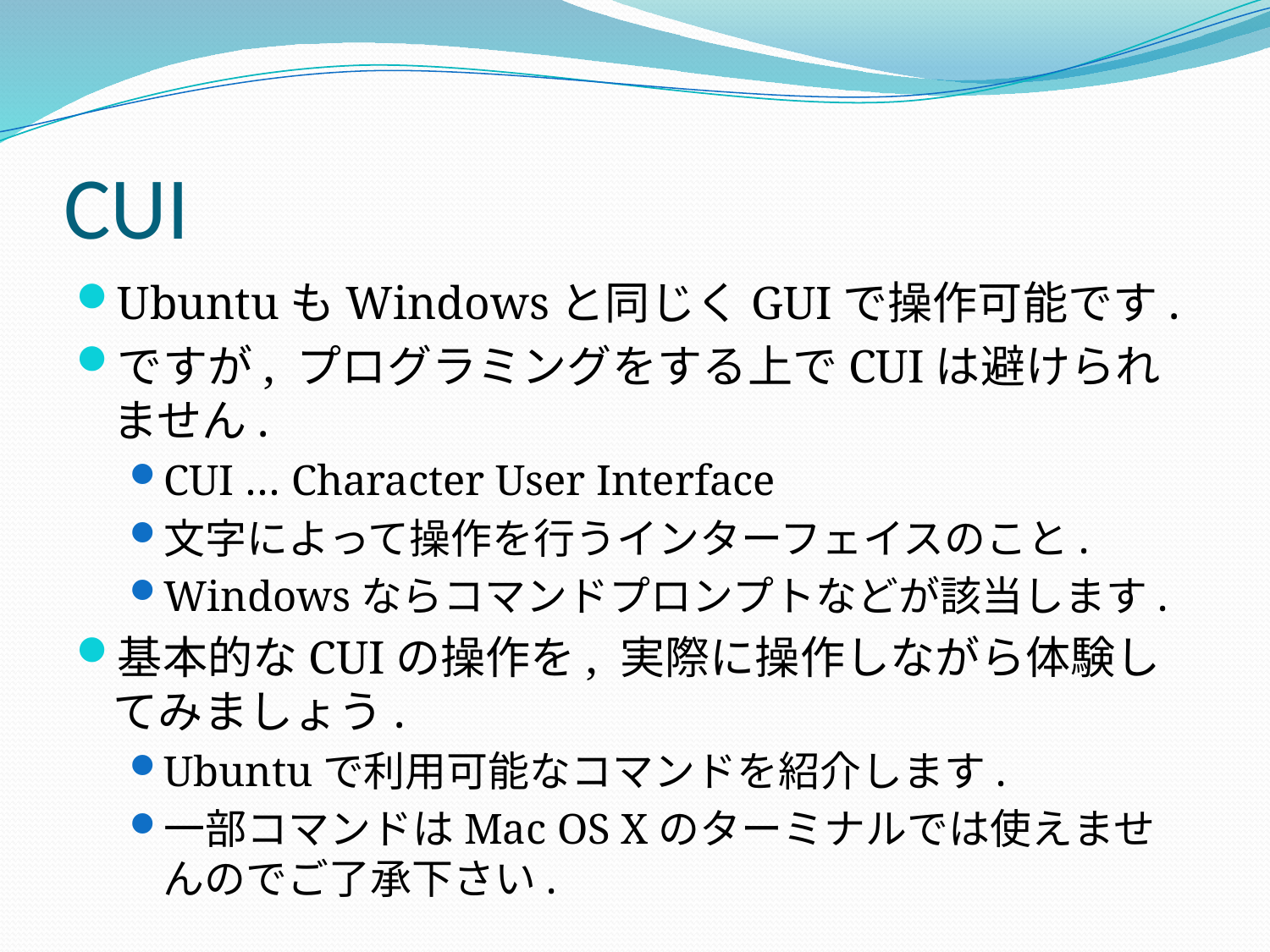

# CUI
UbuntuもWindowsと同じくGUIで操作可能です.
ですが, プログラミングをする上でCUIは避けられません.
CUI … Character User Interface
文字によって操作を行うインターフェイスのこと.
Windowsならコマンドプロンプトなどが該当します.
基本的なCUIの操作を, 実際に操作しながら体験してみましょう.
Ubuntuで利用可能なコマンドを紹介します.
一部コマンドはMac OS Xのターミナルでは使えませんのでご了承下さい.